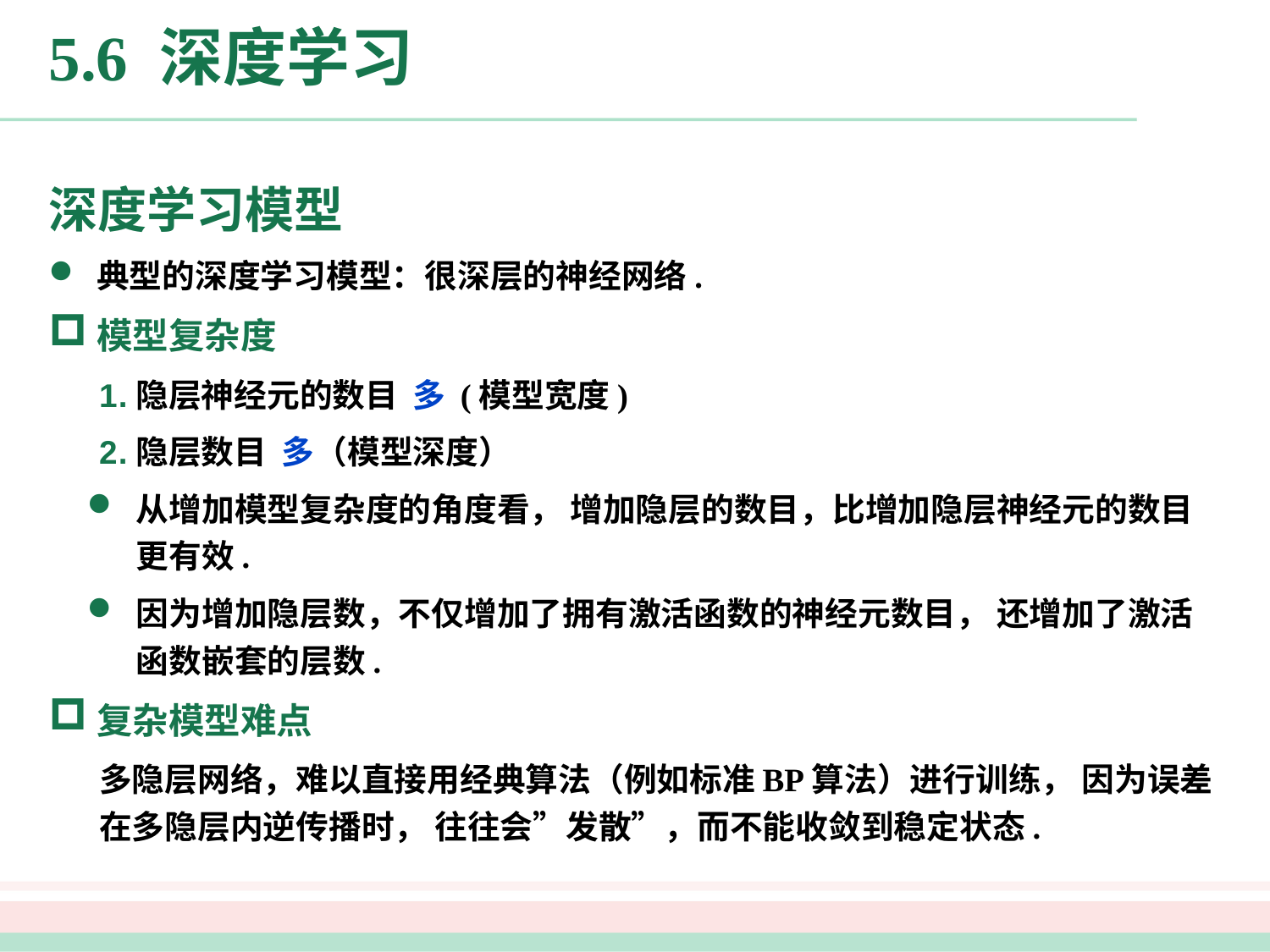

# 5.6 深度学习
深度学习模型
典型的深度学习模型：很深层的神经网络.
模型复杂度
隐层神经元的数目  多 (模型宽度)
隐层数目  多（模型深度）
从增加模型复杂度的角度看， 增加隐层的数目，比增加隐层神经元的数目更有效.
因为增加隐层数，不仅增加了拥有激活函数的神经元数目， 还增加了激活函数嵌套的层数.
复杂模型难点
多隐层网络，难以直接用经典算法（例如标准BP算法）进行训练， 因为误差在多隐层内逆传播时， 往往会”发散”，而不能收敛到稳定状态.